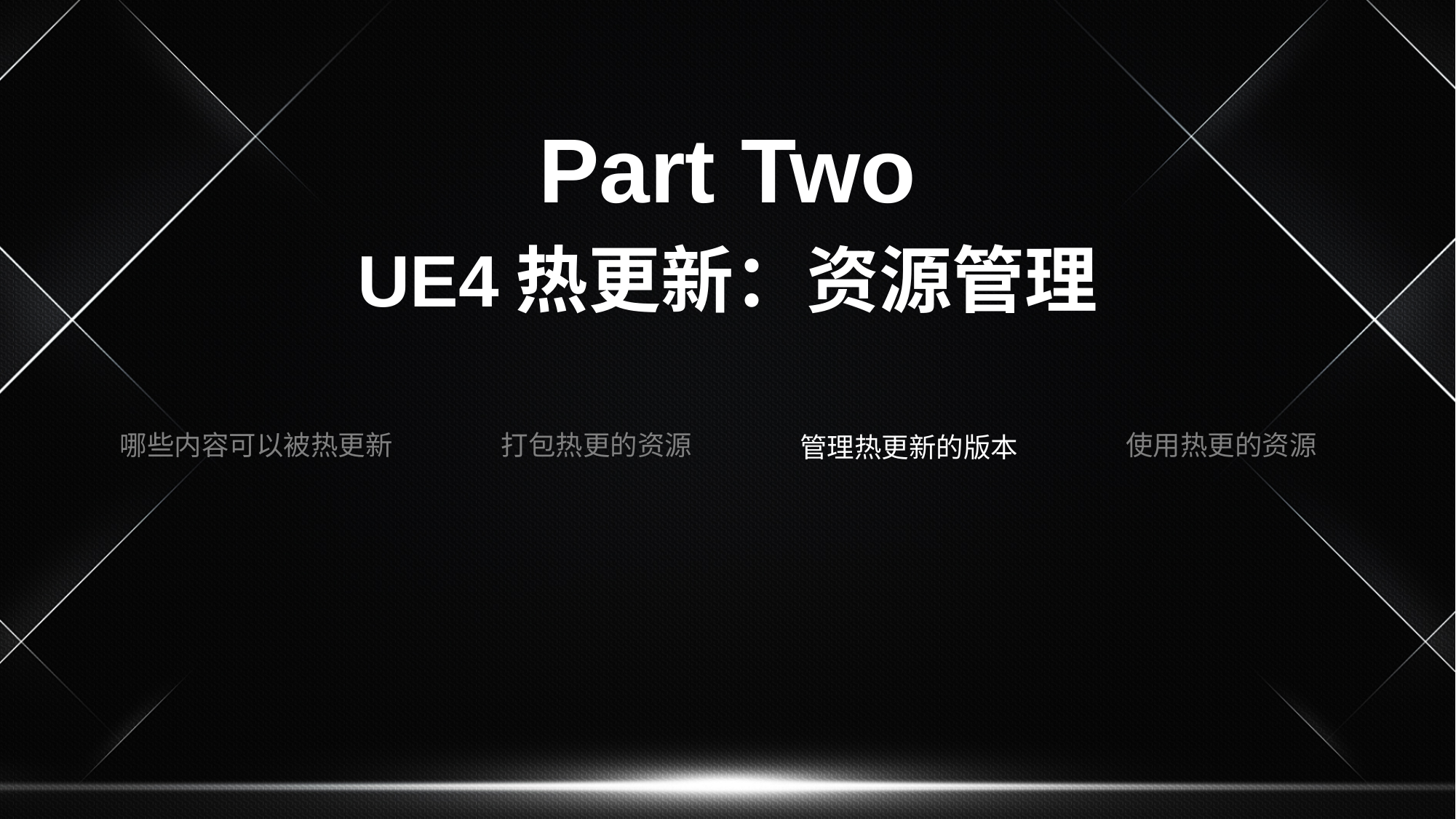

Part Two
UE4热更新：资源管理
哪些内容可以被热更新
打包热更的资源
使用热更的资源
管理热更新的版本